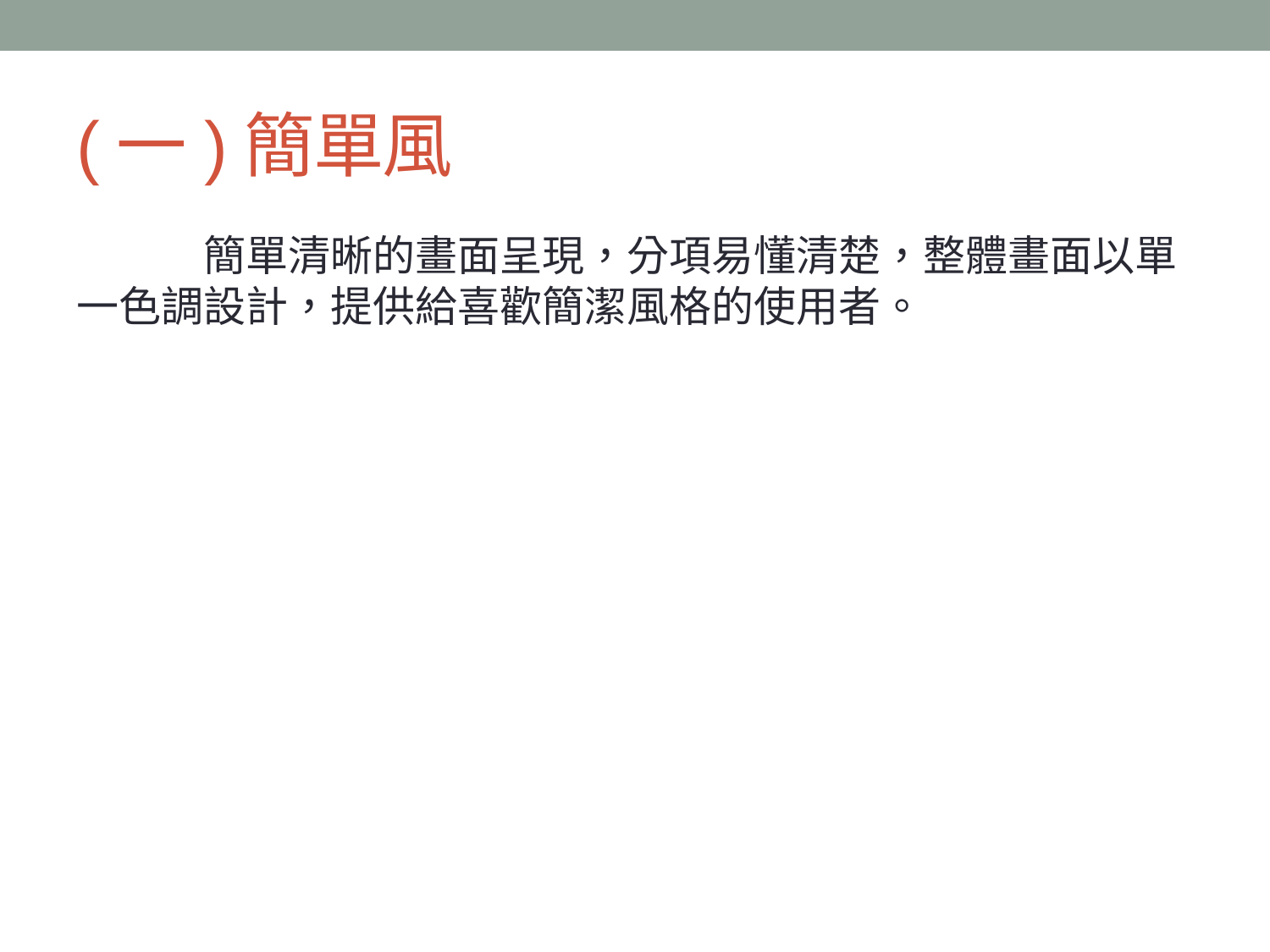

# (一)簡單風
	簡單清晰的畫面呈現，分項易懂清楚，整體畫面以單一色調設計，提供給喜歡簡潔風格的使用者。